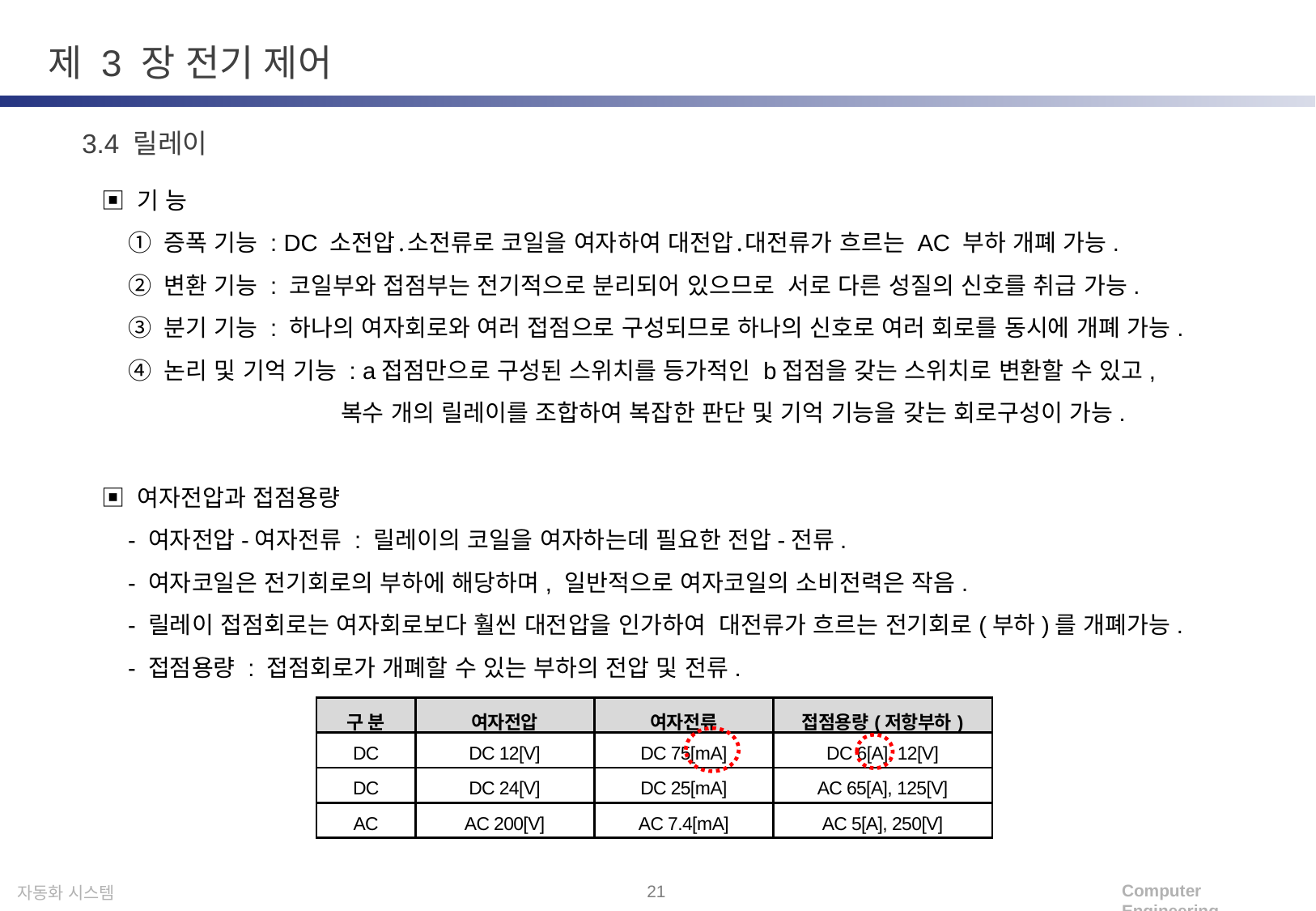

제 3 장 전기 제어
3.4 릴레이
▣ 기 능
    ① 증폭 기능 : DC 소전압․소전류로 코일을 여자하여 대전압․대전류가 흐르는 AC 부하 개폐 가능.
    ② 변환 기능 : 코일부와 접점부는 전기적으로 분리되어 있으므로  서로 다른 성질의 신호를 취급 가능.
    ③ 분기 기능 : 하나의 여자회로와 여러 접점으로 구성되므로 하나의 신호로 여러 회로를 동시에 개폐 가능.
    ④ 논리 및 기억 기능 : a접점만으로 구성된 스위치를 등가적인 b접점을 갖는 스위치로 변환할 수 있고,
                                   복수 개의 릴레이를 조합하여 복잡한 판단 및 기억 기능을 갖는 회로구성이 가능.

▣ 여자전압과 접점용량
    - 여자전압-여자전류 : 릴레이의 코일을 여자하는데 필요한 전압-전류.
    - 여자코일은 전기회로의 부하에 해당하며, 일반적으로 여자코일의 소비전력은 작음.
    - 릴레이 접점회로는 여자회로보다 훨씬 대전압을 인가하여  대전류가 흐르는 전기회로(부하)를 개폐가능.
    - 접점용량 : 접점회로가 개폐할 수 있는 부하의 전압 및 전류.
| 구 분 | 여자전압 | 여자전류 | 접점용량(저항부하) |
| --- | --- | --- | --- |
| DC | DC 12[V] | DC 75[mA] | DC 6[A], 12[V] |
| DC | DC 24[V] | DC 25[mA] | AC 65[A], 125[V] |
| AC | AC 200[V] | AC 7.4[mA] | AC 5[A], 250[V] |